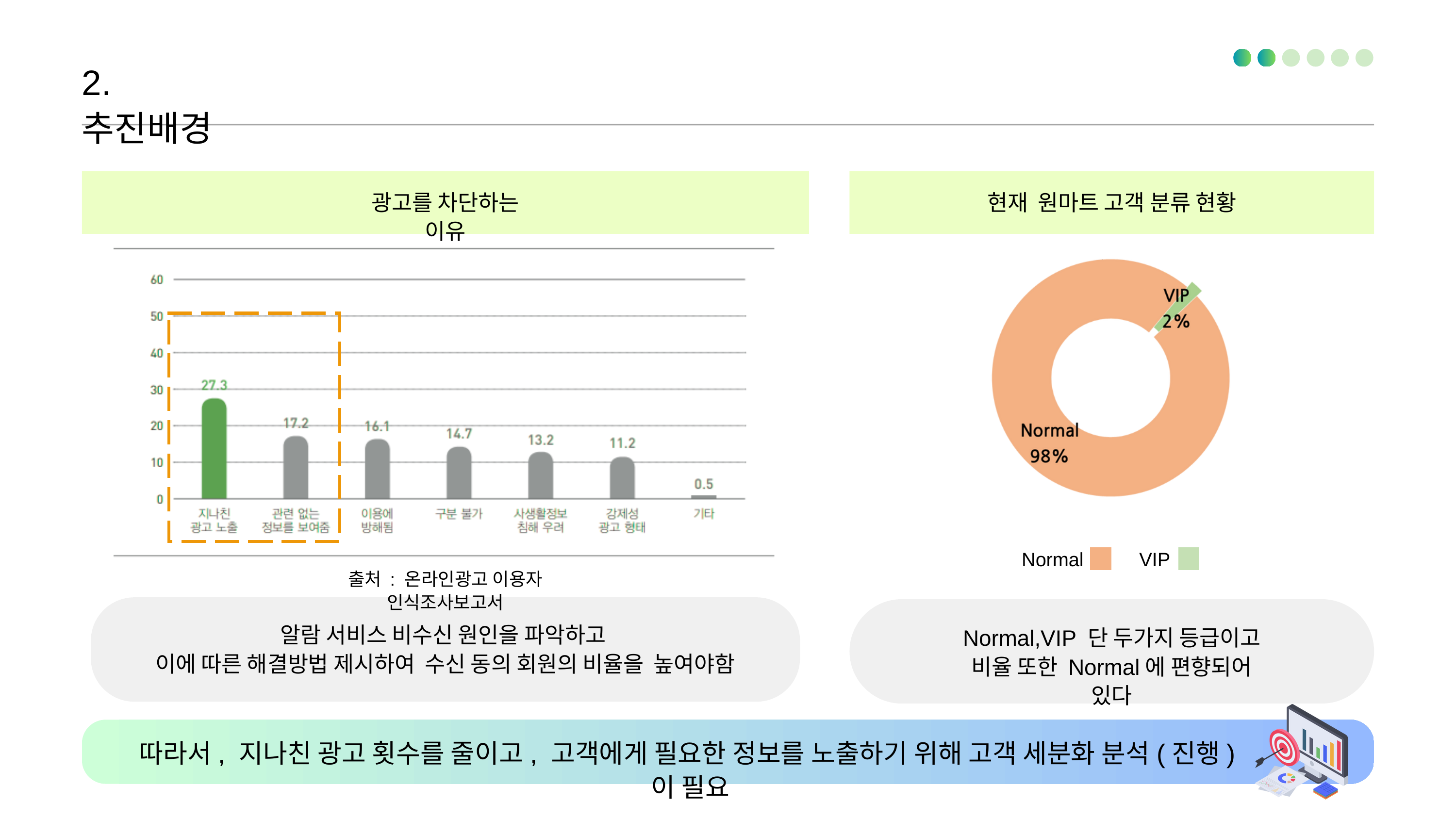

2. 추진배경

광고를 차단하는 이유
현재  원마트 고객 분류 현황

Normal
VIP
출처 : 온라인광고 이용자 인식조사보고서

알람 서비스 비수신 원인을 파악하고
이에 따른 해결방법 제시하여  수신 동의 회원의 비율을  높여야함
Normal,VIP 단 두가지 등급이고
비율 또한 Normal에 편향되어 있다

따라서, 지나친 광고 횟수를 줄이고, 고객에게 필요한 정보를 노출하기 위해 고객 세분화 분석(진행)이 필요